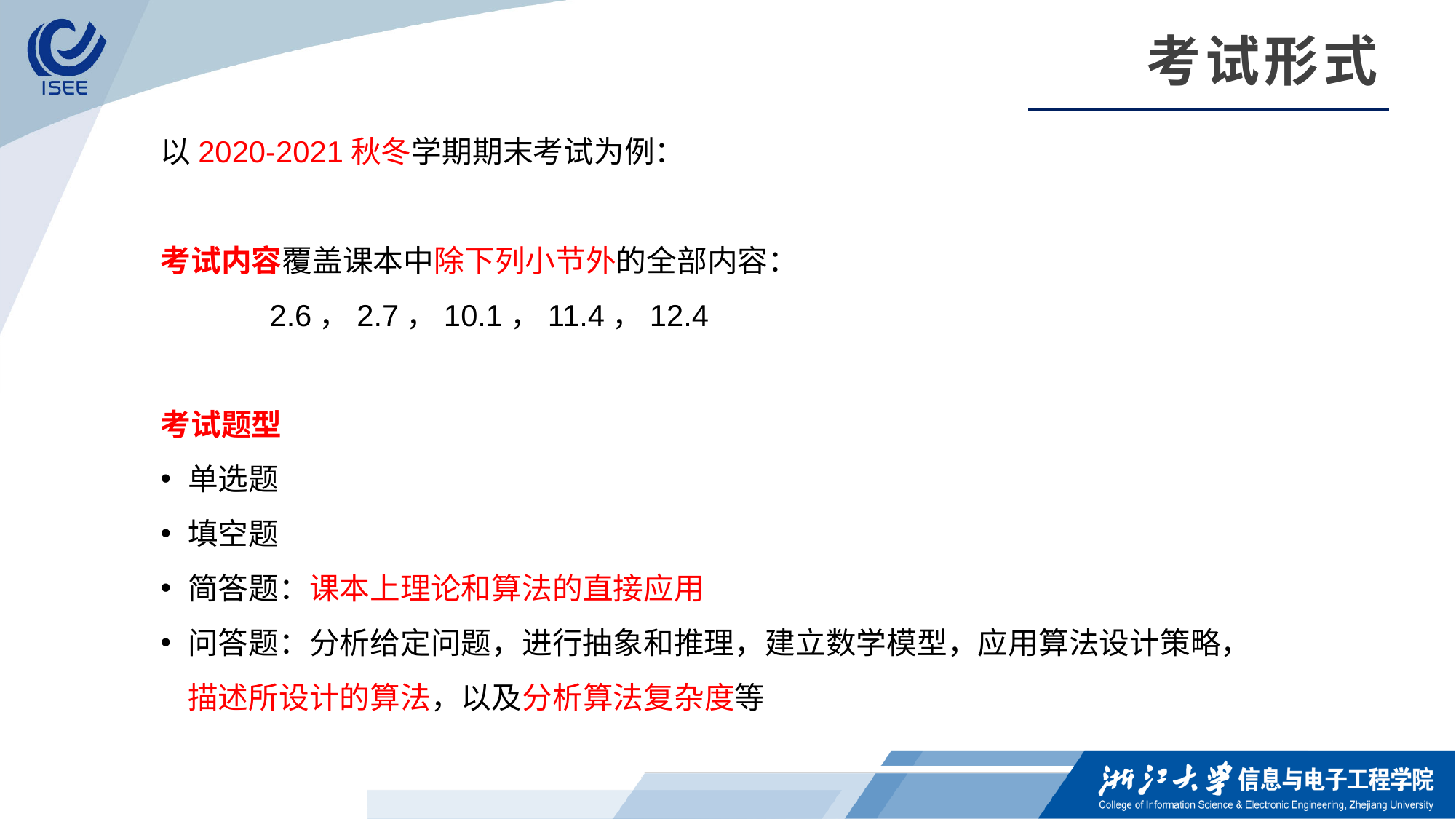

考试形式
以2020-2021秋冬学期期末考试为例：

考试内容覆盖课本中除下列小节外的全部内容：
	2.6，2.7，10.1，11.4，12.4

考试题型
单选题
填空题
简答题：课本上理论和算法的直接应用
问答题：分析给定问题，进行抽象和推理，建立数学模型，应用算法设计策略，描述所设计的算法，以及分析算法复杂度等